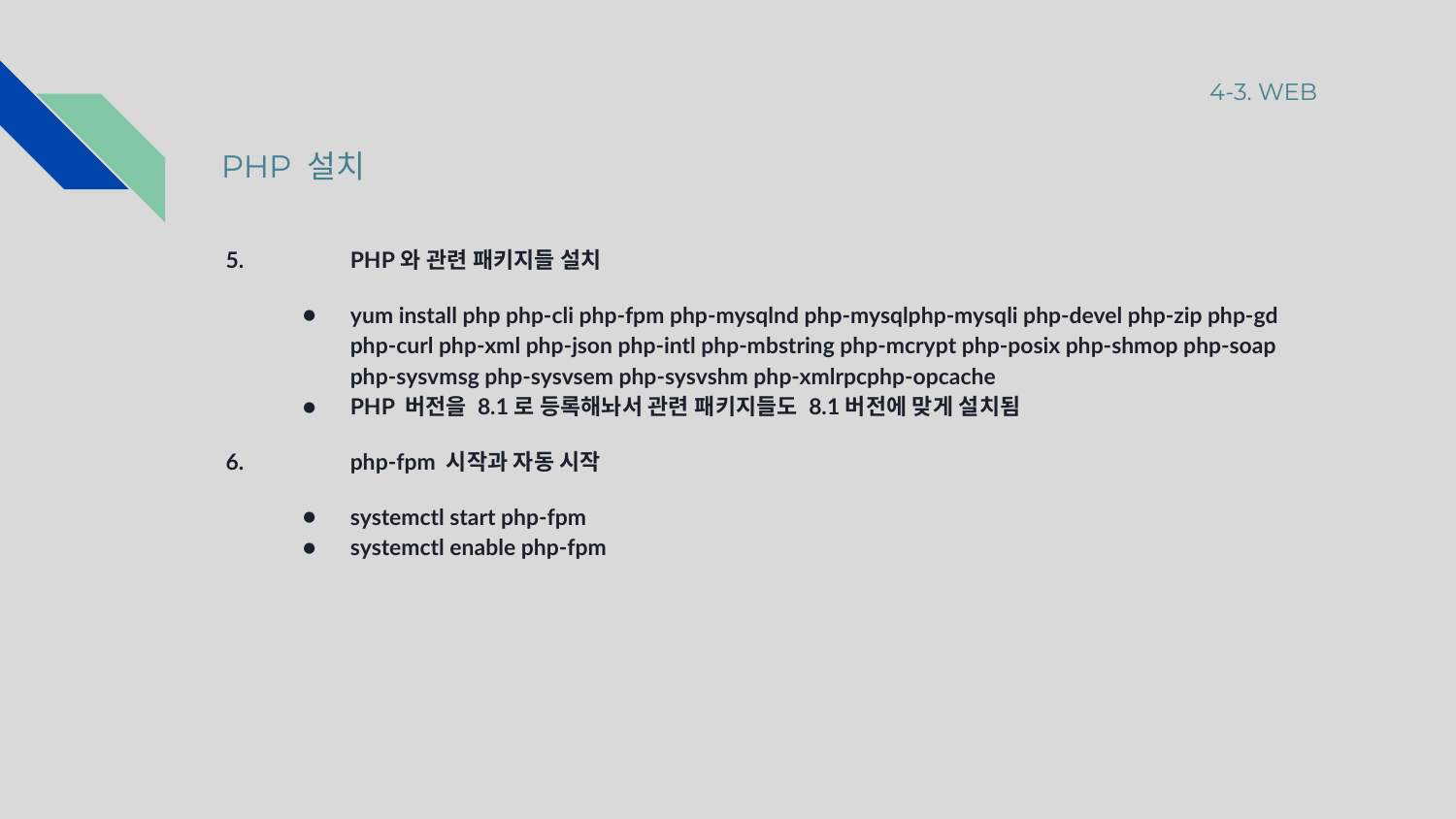

4-3. WEB

# PHP 설치
    5.	PHP와 관련 패키지들 설치
yum install php php-cli php-fpm php-mysqlnd php-mysqlphp-mysqli php-devel php-zip php-gd php-curl php-xml php-json php-intl php-mbstring php-mcrypt php-posix php-shmop php-soap php-sysvmsg php-sysvsem php-sysvshm php-xmlrpcphp-opcache
PHP 버전을 8.1로 등록해놔서 관련 패키지들도 8.1버전에 맞게 설치됨
    6.	php-fpm 시작과 자동 시작
systemctl start php-fpm
systemctl enable php-fpm